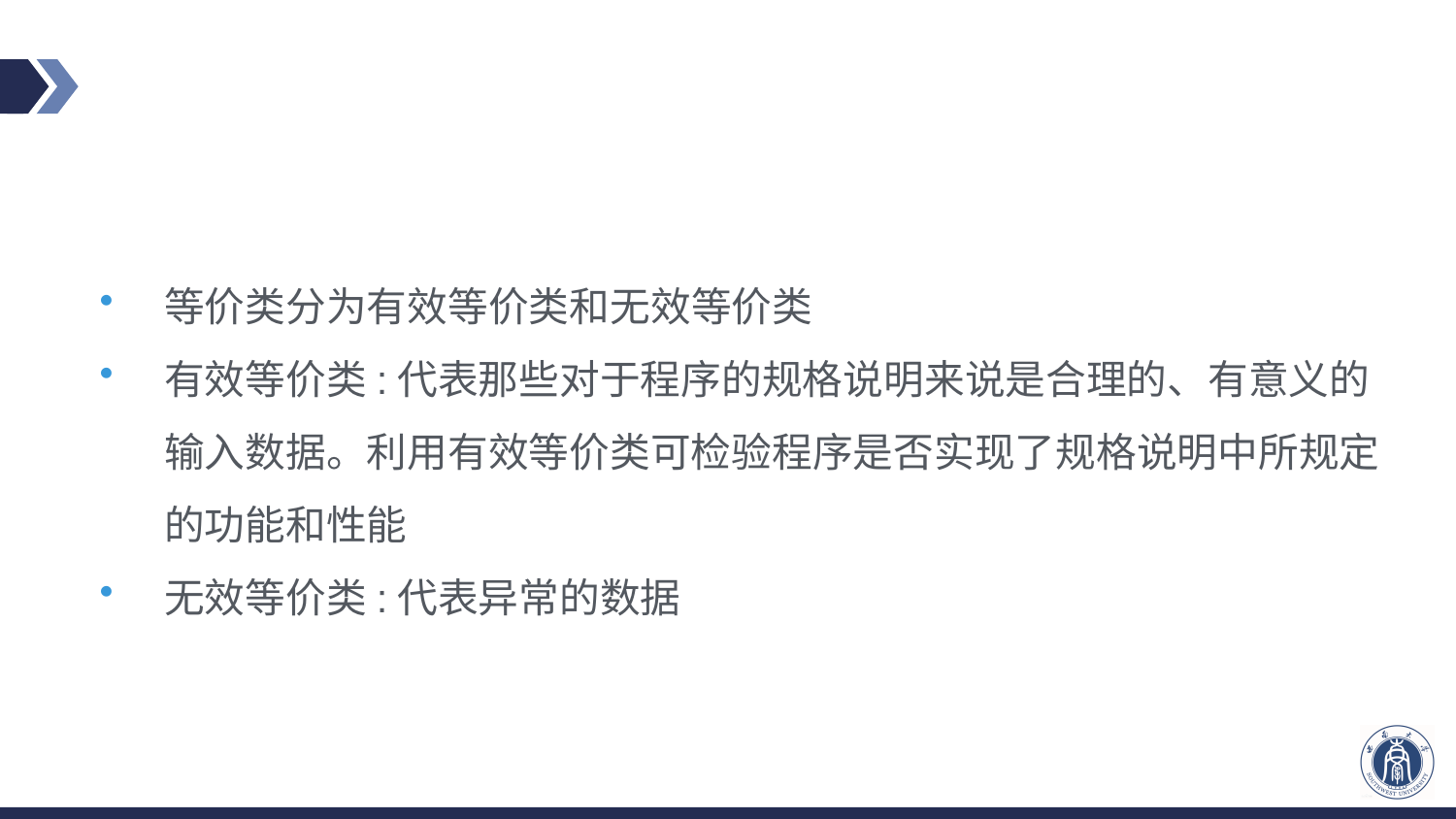

#
等价类分为有效等价类和无效等价类
有效等价类:代表那些对于程序的规格说明来说是合理的、有意义的输入数据。利用有效等价类可检验程序是否实现了规格说明中所规定的功能和性能
无效等价类:代表异常的数据